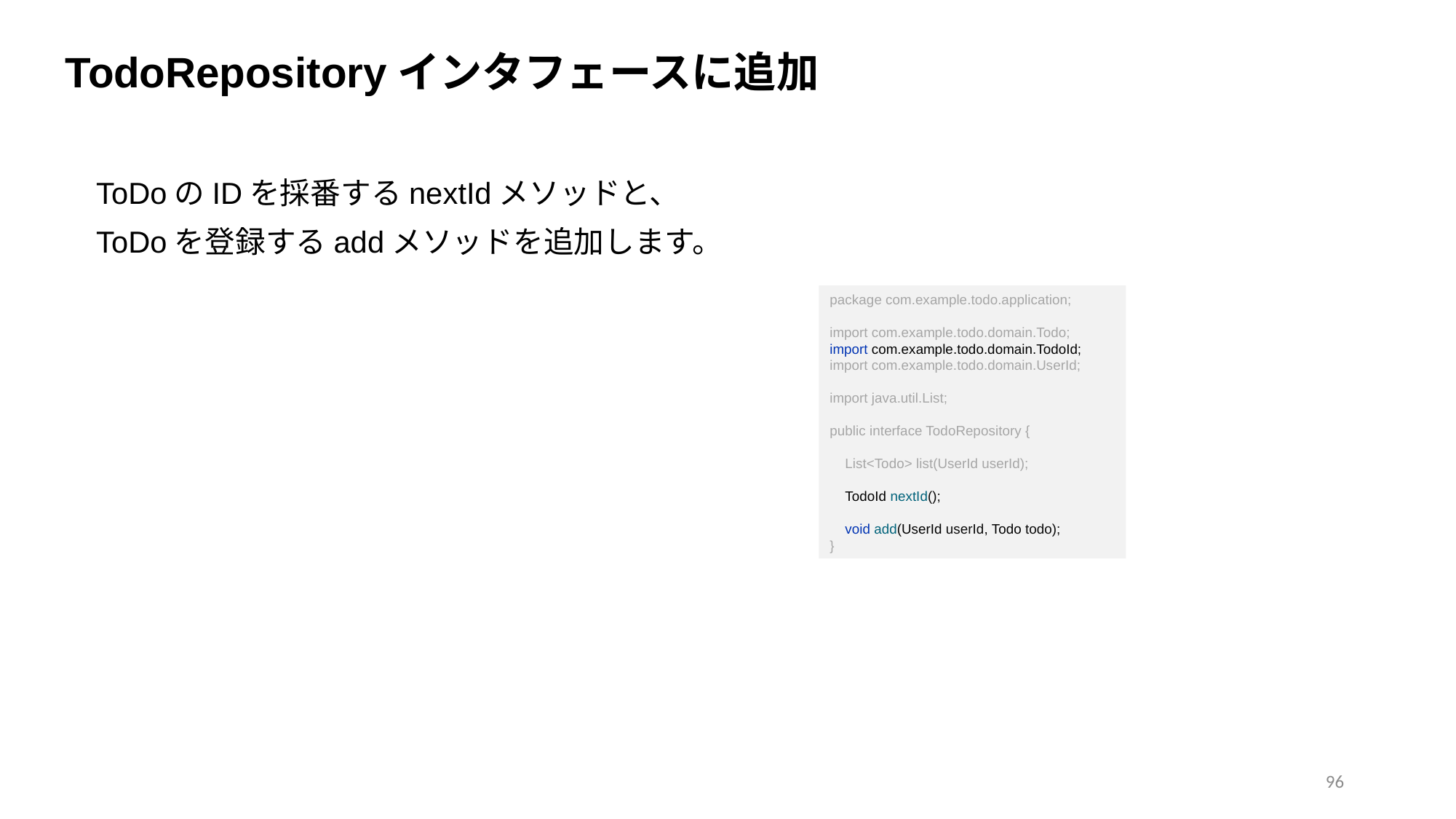

TodoRepositoryインタフェースに追加
ToDoのIDを採番するnextIdメソッドと、
ToDoを登録するaddメソッドを追加します。
package com.example.todo.application;
import com.example.todo.domain.Todo;
import com.example.todo.domain.TodoId;
import com.example.todo.domain.UserId;
import java.util.List;
public interface TodoRepository {
    List<Todo> list(UserId userId);
    TodoId nextId();
    void add(UserId userId, Todo todo);
}
96